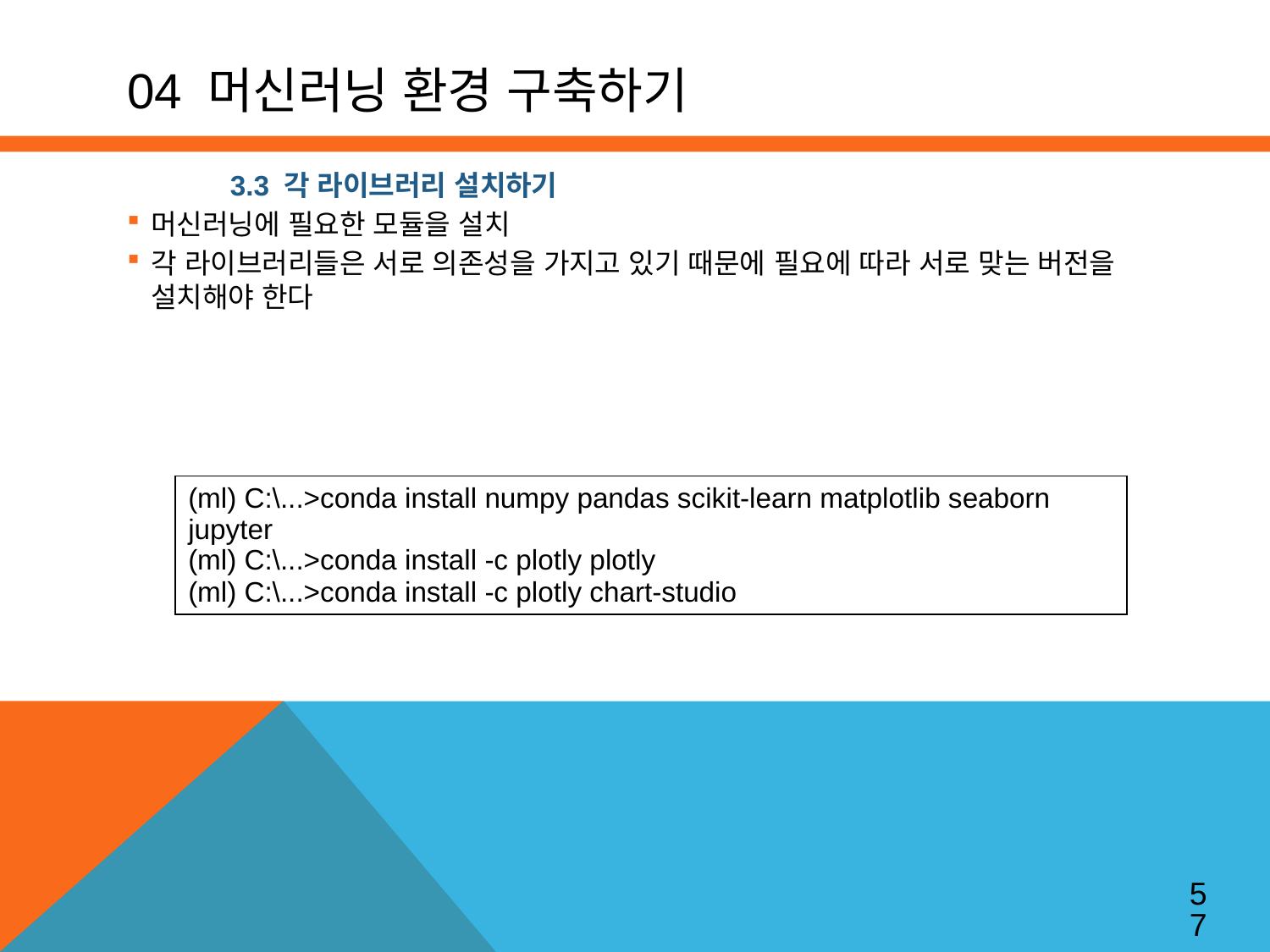

# 04 머신러닝 환경 구축하기
3.3 각 라이브러리 설치하기
머신러닝에 필요한 모듈을 설치
각 라이브러리들은 서로 의존성을 가지고 있기 때문에 필요에 따라 서로 맞는 버전을 설치해야 한다
| (ml) C:\...>conda install numpy pandas scikit-learn matplotlib seaborn jupyter (ml) C:\...>conda install -c plotly plotly (ml) C:\...>conda install -c plotly chart-studio |
| --- |
57